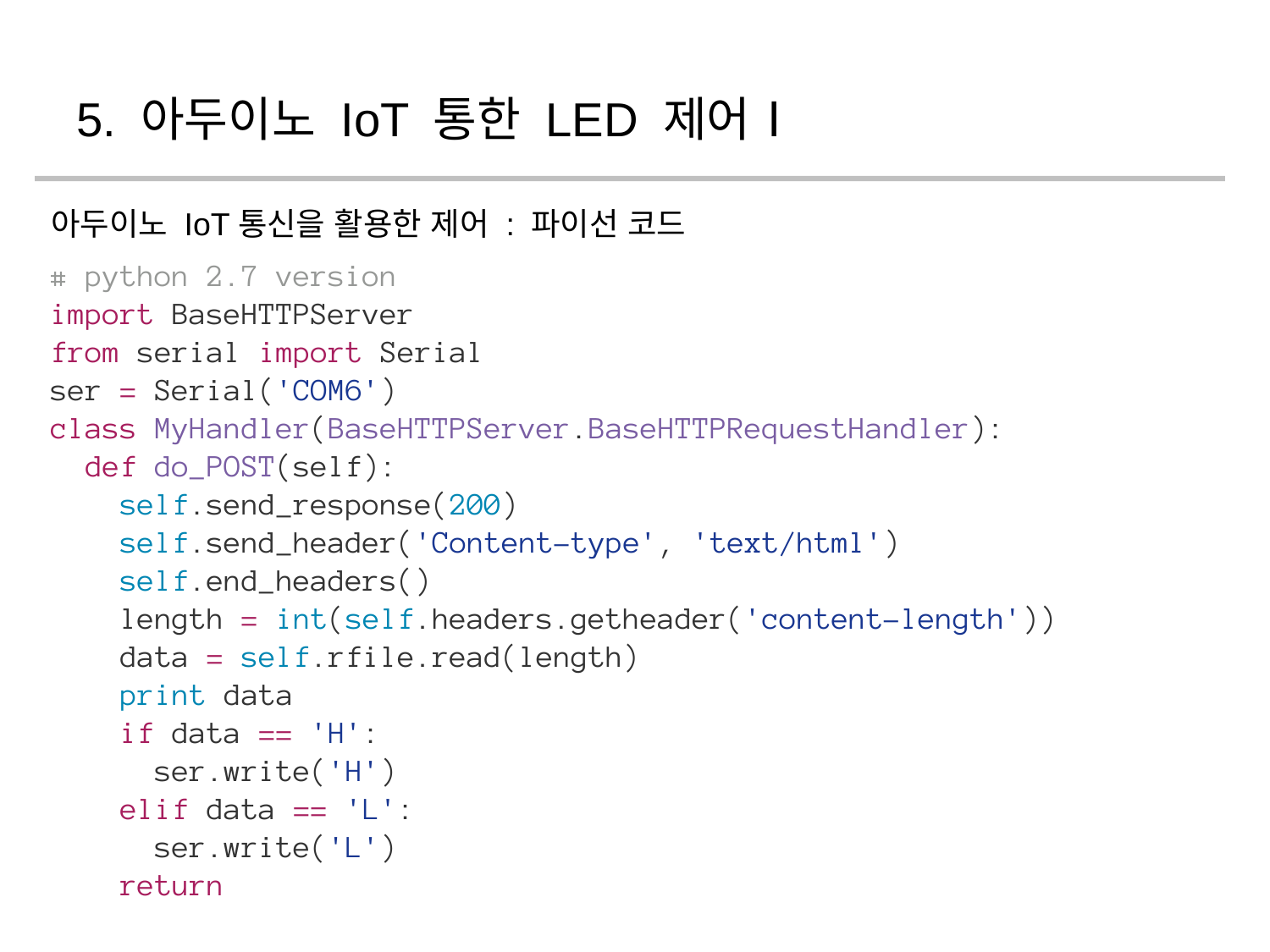

# 5. 아두이노 IoT 통한 LED 제어Ⅰ

아두이노 IoT통신을 활용한 제어 : 파이선 코드
# python 2.7 version
import BaseHTTPServer
from serial import Serial
ser = Serial('COM6')
class MyHandler(BaseHTTPServer.BaseHTTPRequestHandler):
  def do_POST(self):
    self.send_response(200)
    self.send_header('Content-type', 'text/html')
    self.end_headers()
    length = int(self.headers.getheader('content-length'))
    data = self.rfile.read(length)
    print data
    if data == 'H':
      ser.write('H')
    elif data == 'L':
      ser.write('L')
    return